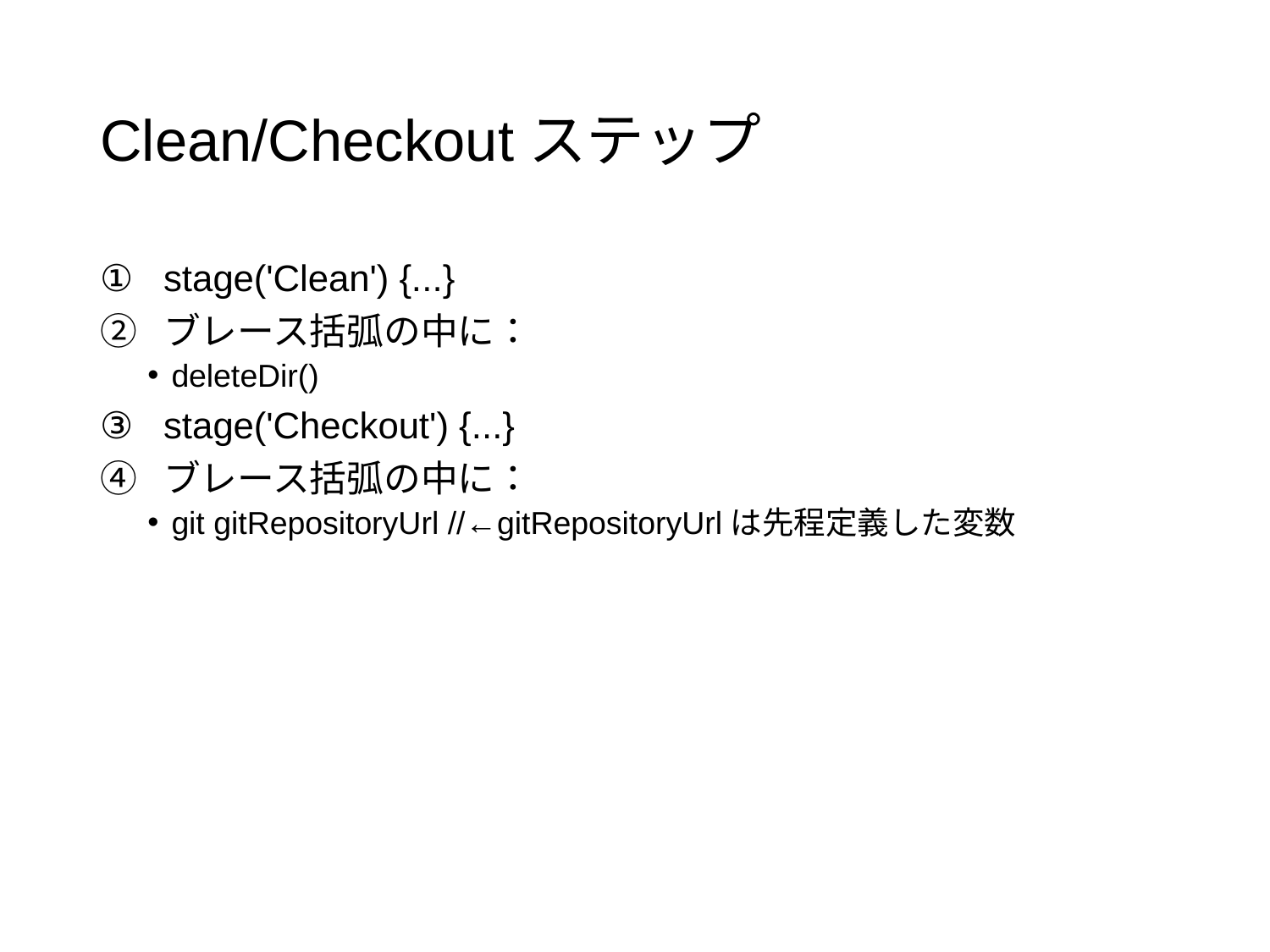

# Clean/Checkoutステップ
stage('Clean') {...}
ブレース括弧の中に：
deleteDir()
stage('Checkout') {...}
ブレース括弧の中に：
git gitRepositoryUrl //←gitRepositoryUrlは先程定義した変数